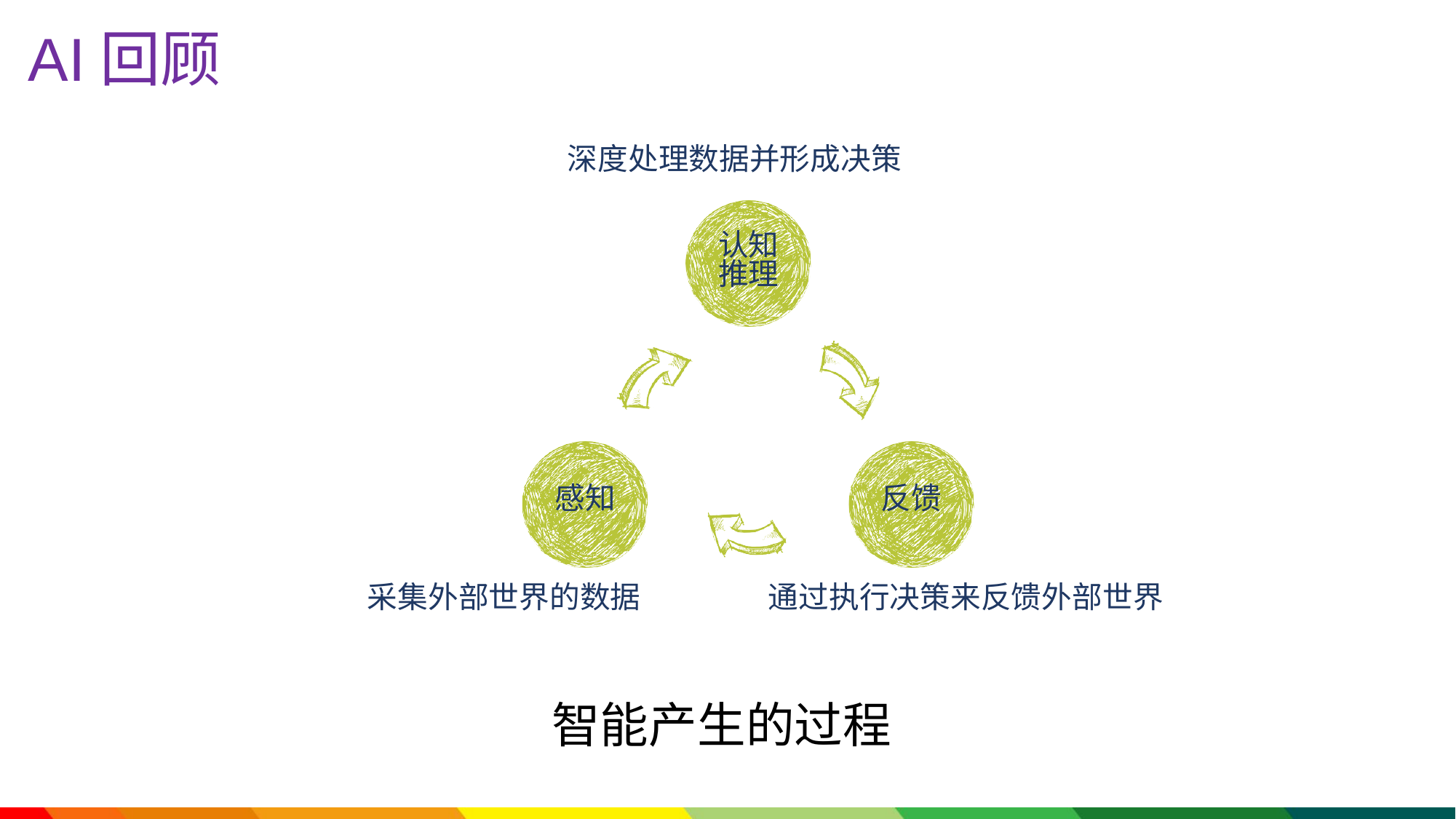

# AI回顾
深度处理数据并形成决策

认知 推理

感知
反馈

采集外部世界的数据
通过执行决策来反馈外部世界
智能产生的过程